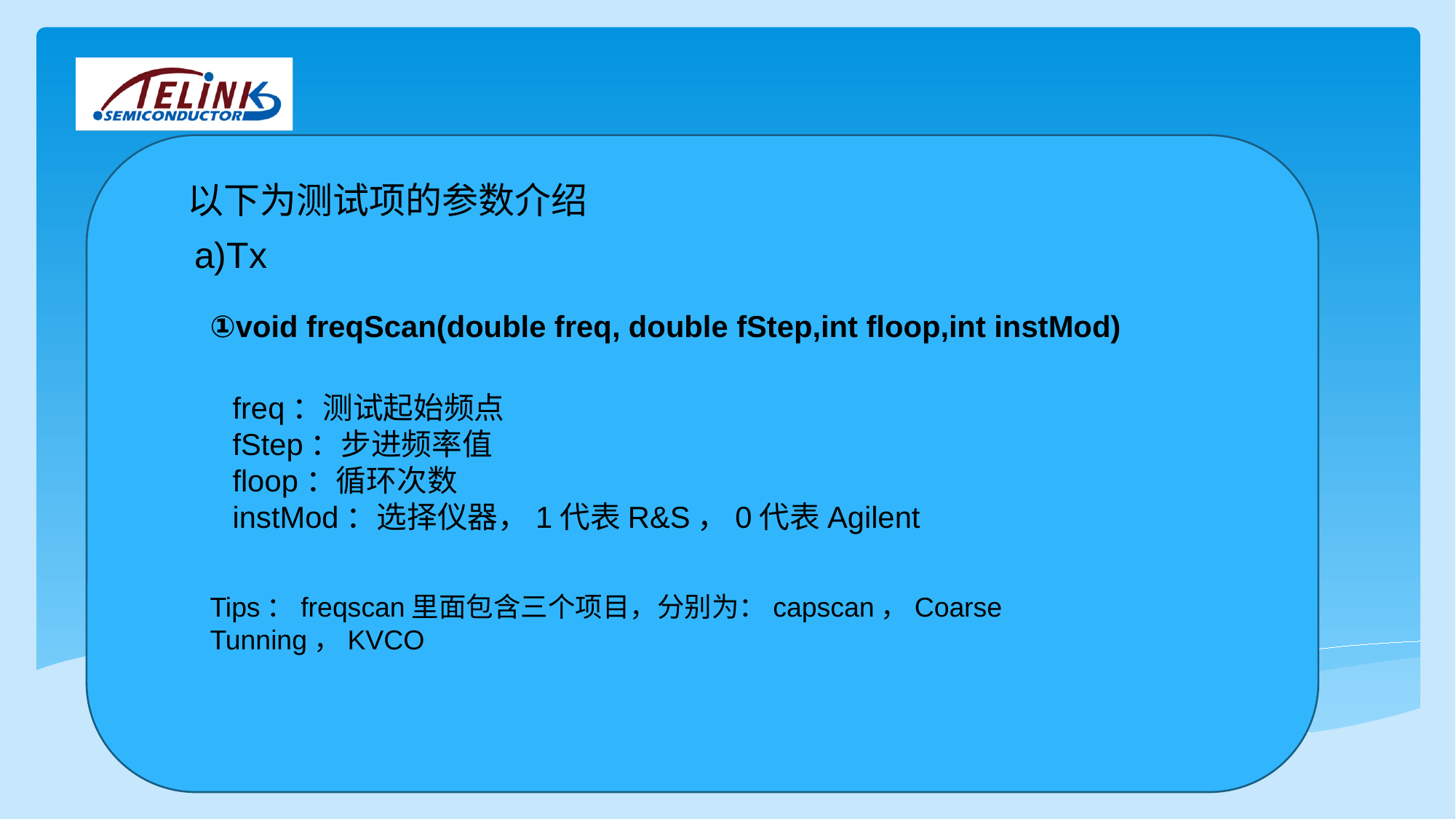

以下为测试项的参数介绍
a)Tx
①void freqScan(double freq, double fStep,int floop,int instMod)
freq：测试起始频点
fStep：步进频率值
floop：循环次数
instMod：选择仪器，1代表R&S，0代表Agilent
Tips：freqscan里面包含三个项目，分别为：capscan，Coarse Tunning，KVCO